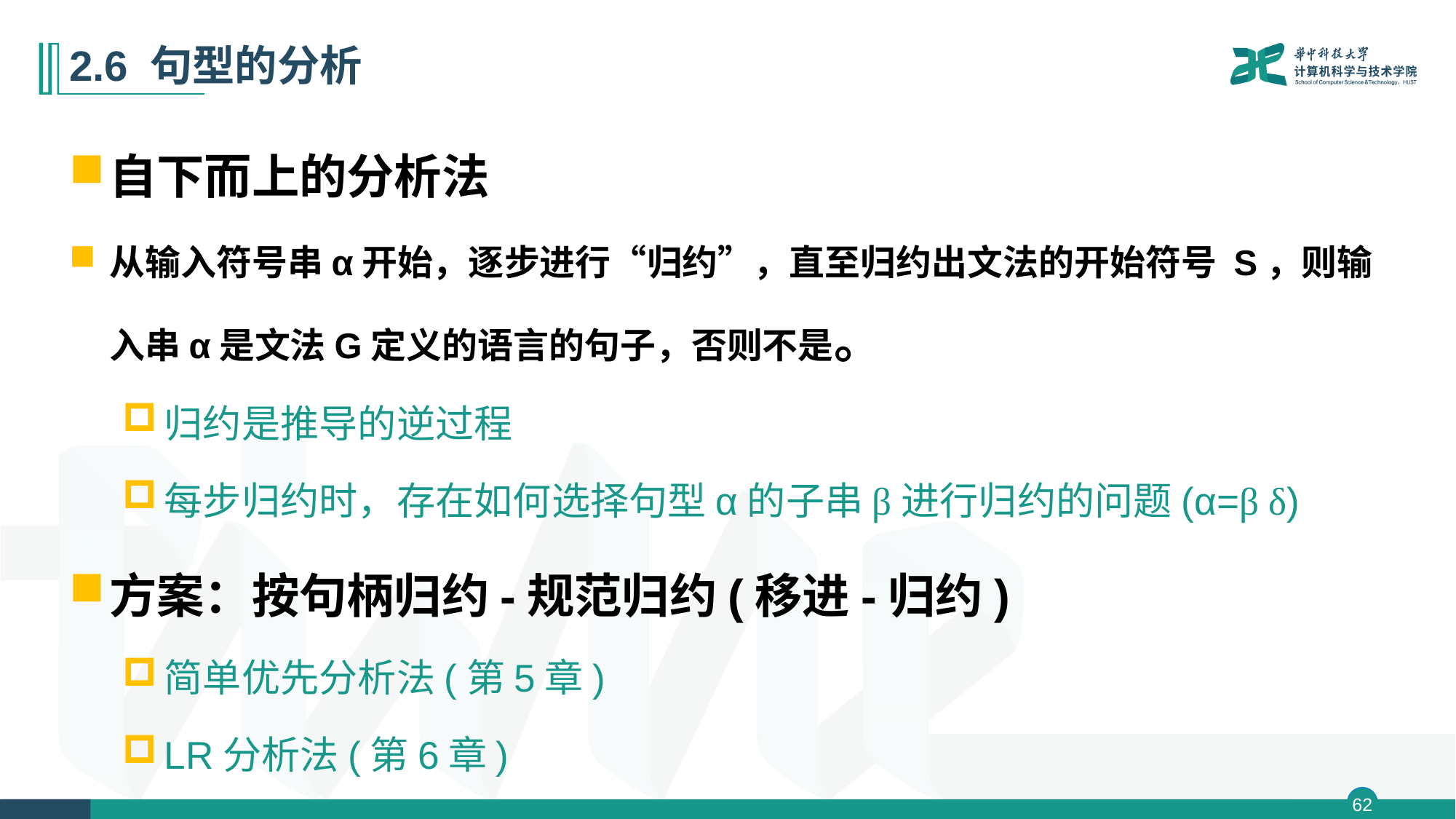

# 2.6 句型的分析
自下而上的分析法
从输入符号串α开始，逐步进行“归约”，直至归约出文法的开始符号 S，则输入串α是文法G定义的语言的句子，否则不是。
归约是推导的逆过程
每步归约时，存在如何选择句型α的子串β进行归约的问题(α=β δ)
方案：按句柄归约-规范归约(移进-归约)
简单优先分析法(第5章)
LR分析法(第6章)